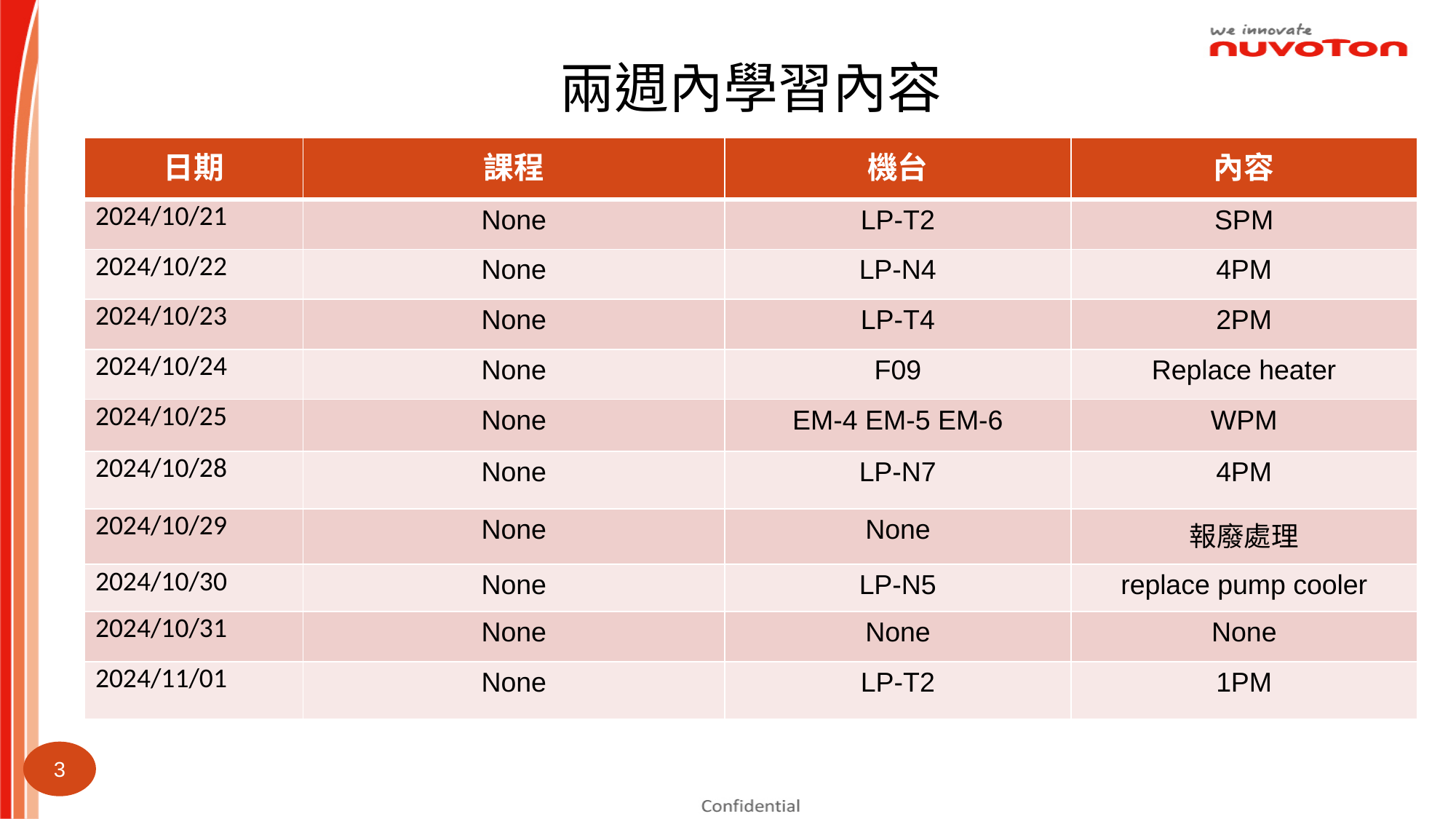

兩週內學習內容
| 日期 | 課程 | 機台 | 內容 |
| --- | --- | --- | --- |
| 2024/10/21 | None | LP-T2 | SPM |
| 2024/10/22 | None | LP-N4 | 4PM |
| 2024/10/23 | None | LP-T4 | 2PM |
| 2024/10/24 | None | F09 | Replace heater |
| 2024/10/25 | None | EM-4 EM-5 EM-6 | WPM |
| 2024/10/28 | None | LP-N7 | 4PM |
| 2024/10/29 | None | None | 報廢處理 |
| 2024/10/30 | None | LP-N5 | replace pump cooler |
| 2024/10/31 | None | None | None |
| 2024/11/01 | None | LP-T2 | 1PM |
2024.06.03 ~ 2024.06.14
3